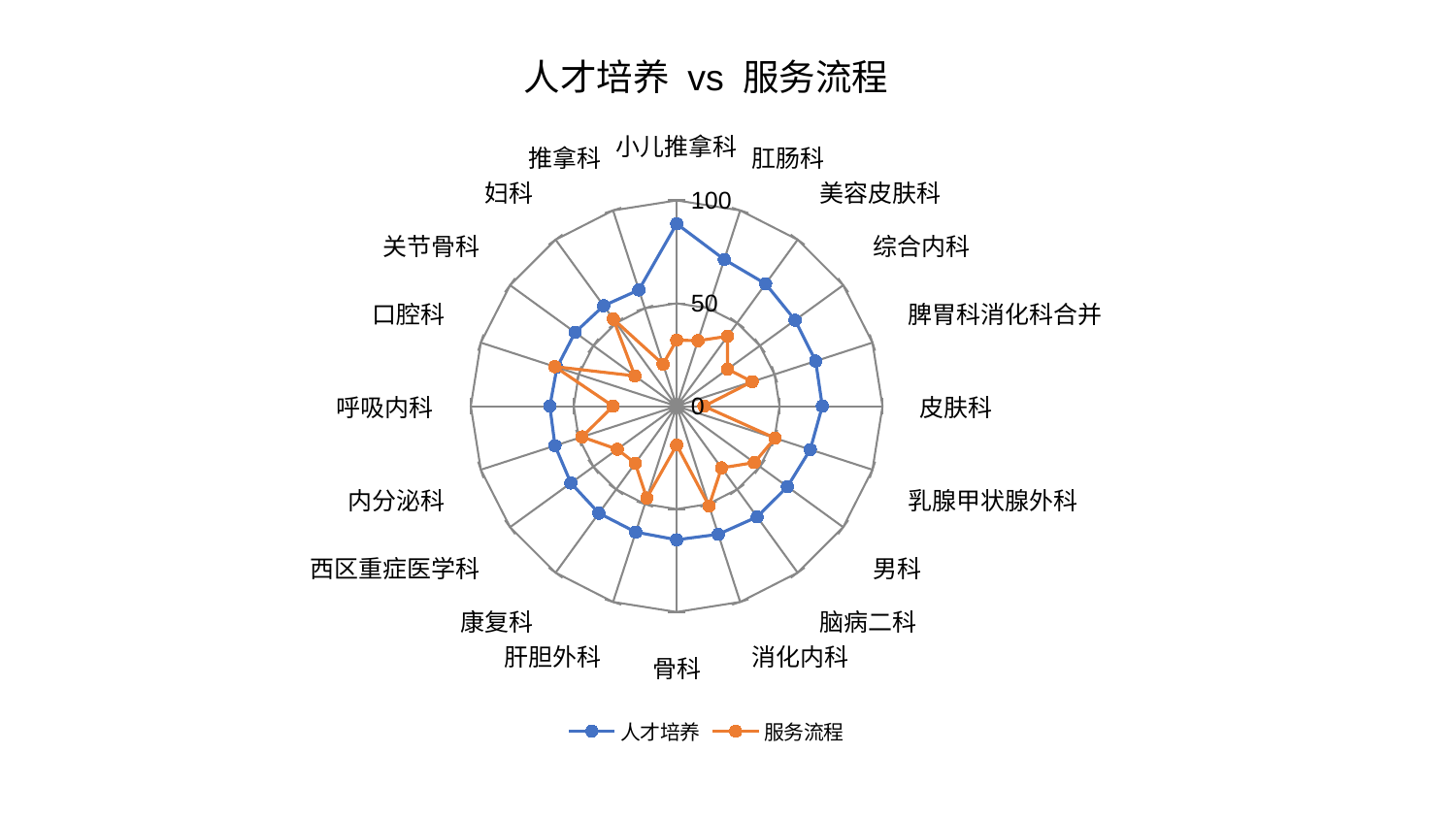

### Chart: 人才培养 vs 服务流程

| Category | 人才培养 | 服务流程 |
|---|---|---|
| 小儿推拿科 | 88.63749097548477 | 32.141522767361636 |
| 肛肠科 | 74.93922584884679 | 33.45525062196712 |
| 美容皮肤科 | 73.52895374797039 | 41.983262211752184 |
| 综合内科 | 71.13012057784354 | 30.6088173614732 |
| 脾胃科消化科合并 | 71.00397011740354 | 38.60938123082534 |
| 皮肤科 | 70.7663068056737 | 13.257132863532206 |
| 乳腺甲状腺外科 | 68.24231898546496 | 50.26954681056437 |
| 男科 | 66.52953345510112 | 46.65091545541996 |
| 脑病二科 | 66.50616368912448 | 37.08588290238267 |
| 消化内科 | 65.47294678305818 | 50.95444464860875 |
| 骨科 | 64.92123399210635 | 18.91954196528671 |
| 肝胆外科 | 64.32605728133406 | 46.94878086531904 |
| 康复科 | 64.27020871855397 | 34.25724422943894 |
| 西区重症医学科 | 63.516404403440674 | 35.63478396908981 |
| 内分泌科 | 62.12590264917855 | 48.34090541149249 |
| 呼吸内科 | 61.60731322966518 | 30.86778417247499 |
| 口腔科 | 61.110754133141256 | 62.20749552608783 |
| 关节骨科 | 60.98765573573177 | 25.0900009640177 |
| 妇科 | 60.3391851355617 | 52.33981838844412 |
| 推拿科 | 59.3966521846786 | 21.454247145763155 |
93